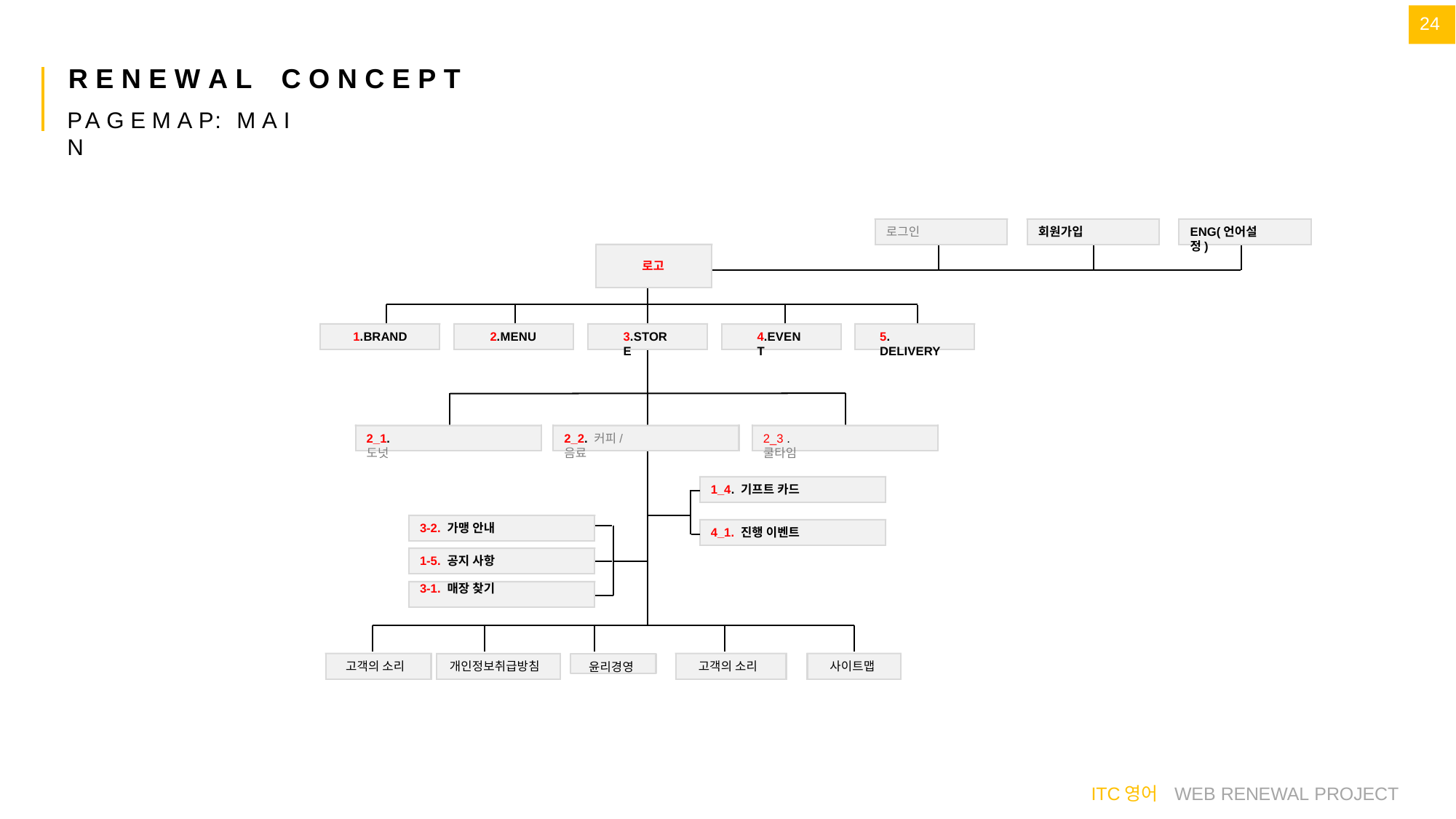

24
# R E N E W A L	C O N C E P T

PA G E M A P	:	M A I N

로그인
회원가입
ENG(언어설정)

로고

1.BRAND
2.MENU
3.STORE
5. DELIVERY
4.EVENT

2_1.도넛
2_2. 커피/음료
2_3 .쿨타임

1_4. 기프트 카드

3-2. 가맹 안내
4_1. 진행 이벤트

1-5. 공지 사항

3-1. 매장 찾기

윤리경영
고객의 소리
고객의 소리
사이트맵
개인정보취급방침
ITC영어 WEB RENEWAL PROJECT